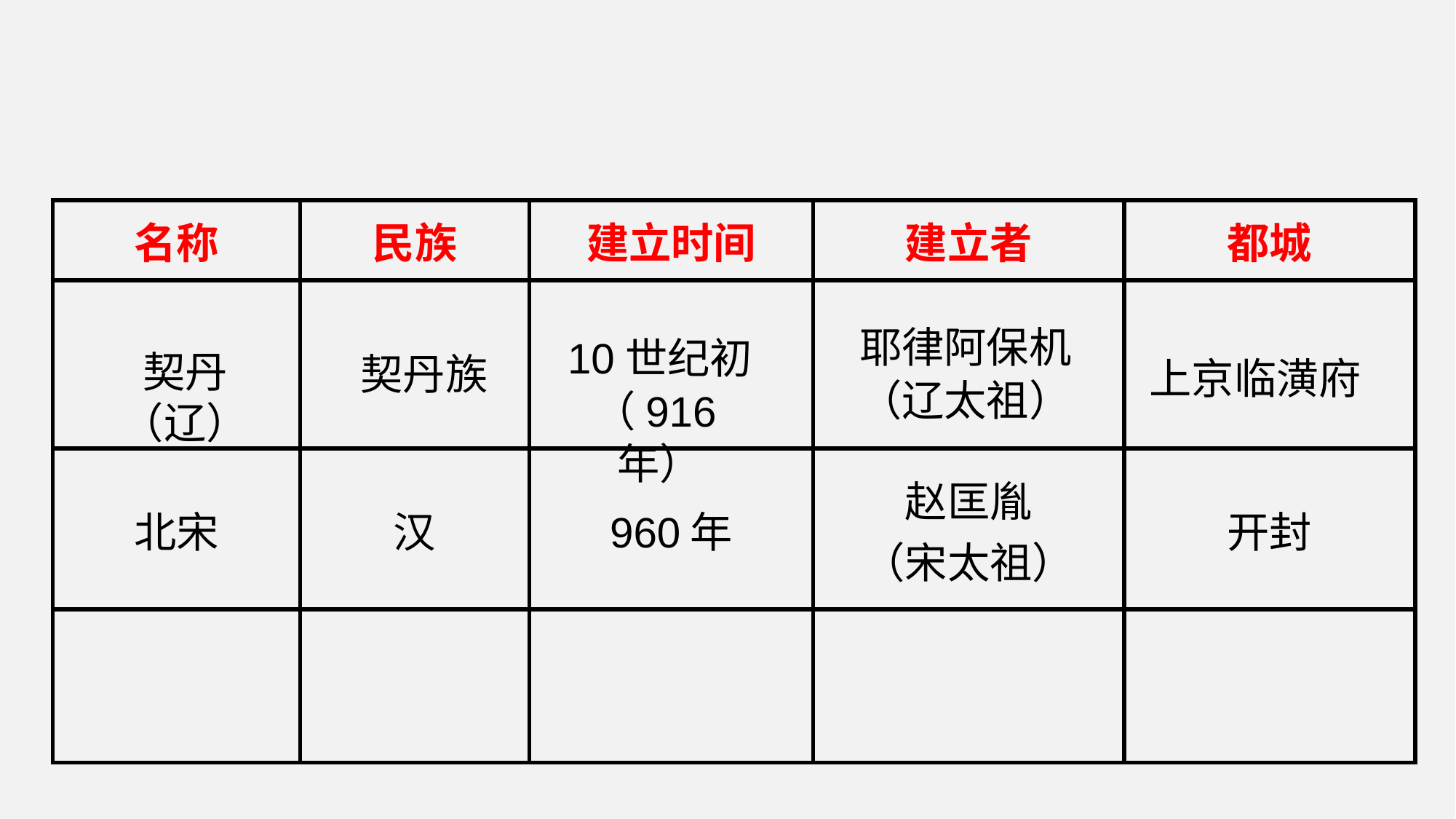

| 名称 | 民族 | 建立时间 | 建立者 | 都城 |
| --- | --- | --- | --- | --- |
|  |  |  |  |  |
| 北宋 | 汉 | 960年 | 赵匡胤 （宋太祖） | 开封 |
|  |  |  |  |  |
10世纪初（916年）
耶律阿保机
（辽太祖）
契丹（辽）
契丹族
上京临潢府